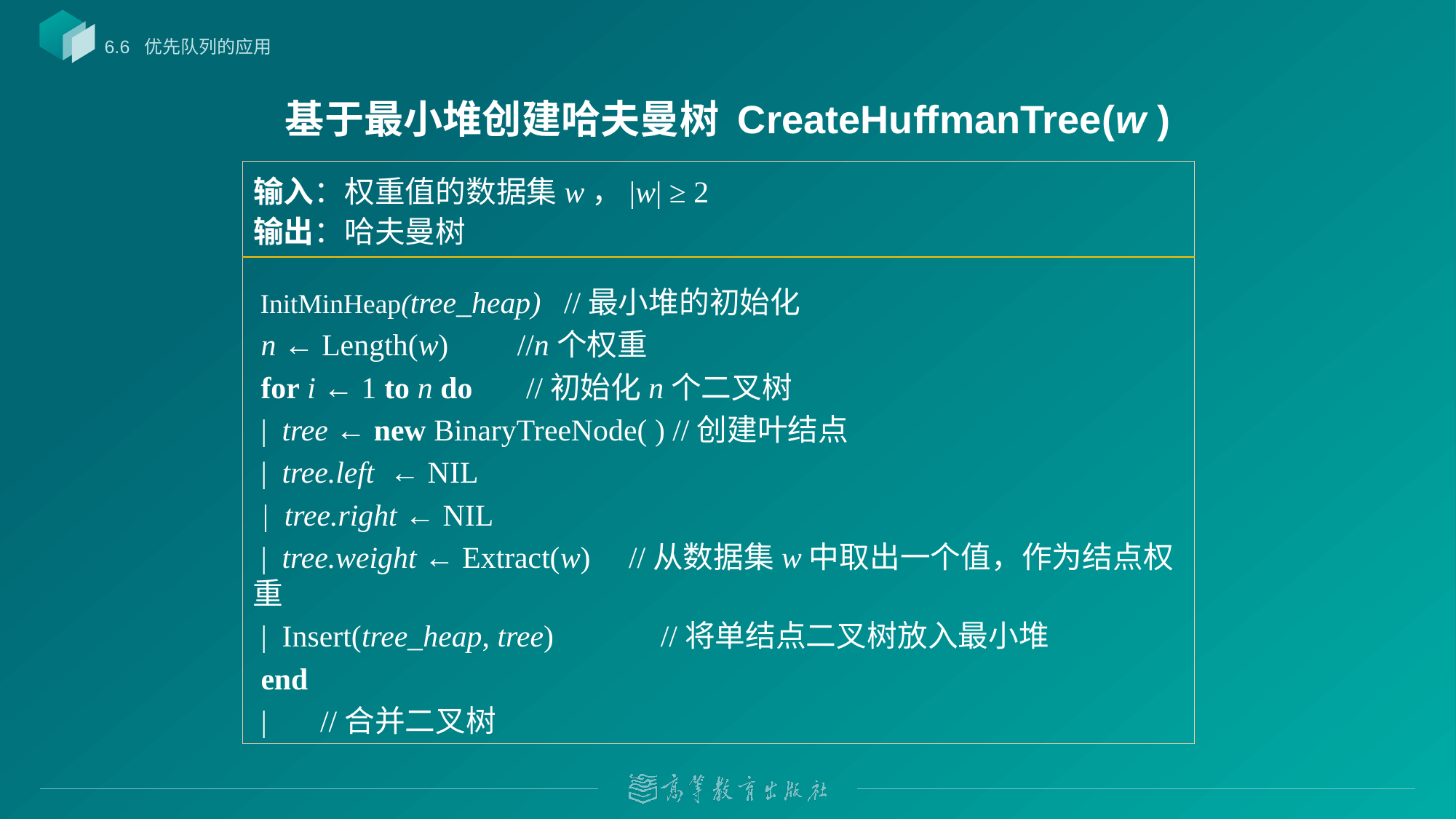

6.6  优先队列的应用
# 基于最小堆创建哈夫曼树 CreateHuffmanTree(w )

 InitMinHeap(tree_heap)   //最小堆的初始化
 n ← Length(w)         //n个权重
 for i ← 1 to n do       //初始化n个二叉树
 |  tree ← new BinaryTreeNode( ) //创建叶结点
 |  tree.left  ← NIL
 |  tree.right ← NIL
 |  tree.weight ← Extract(w)     //从数据集w中取出一个值，作为结点权重
 |  Insert(tree_heap, tree)              //将单结点二叉树放入最小堆
 end
 |       //合并二叉树
输入：权重值的数据集w，|w| ≥ 2
输出：哈夫曼树